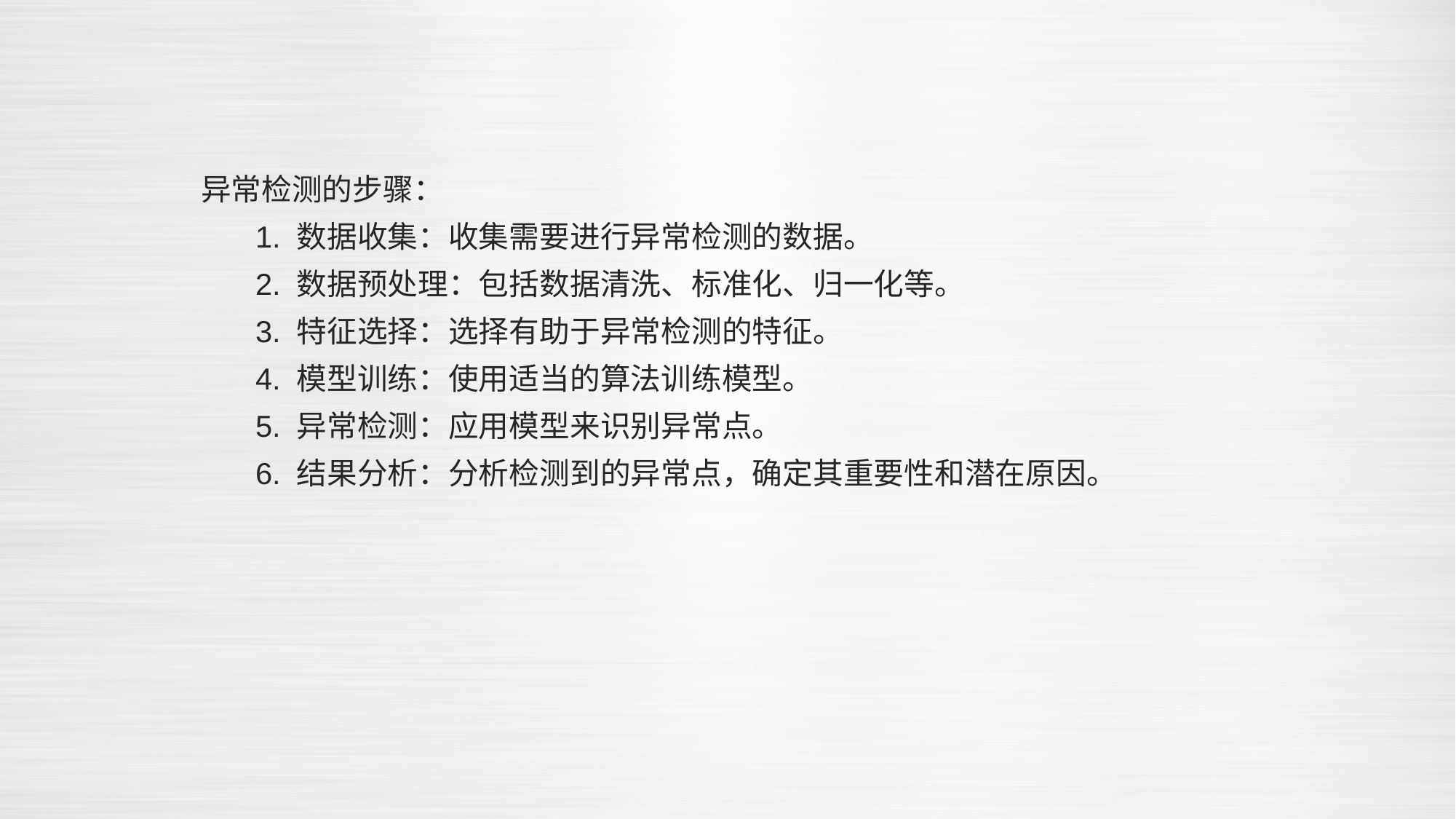

异常检测的步骤：
数据收集：收集需要进行异常检测的数据。
数据预处理：包括数据清洗、标准化、归一化等。
特征选择：选择有助于异常检测的特征。
模型训练：使用适当的算法训练模型。
异常检测：应用模型来识别异常点。
结果分析：分析检测到的异常点，确定其重要性和潜在原因。